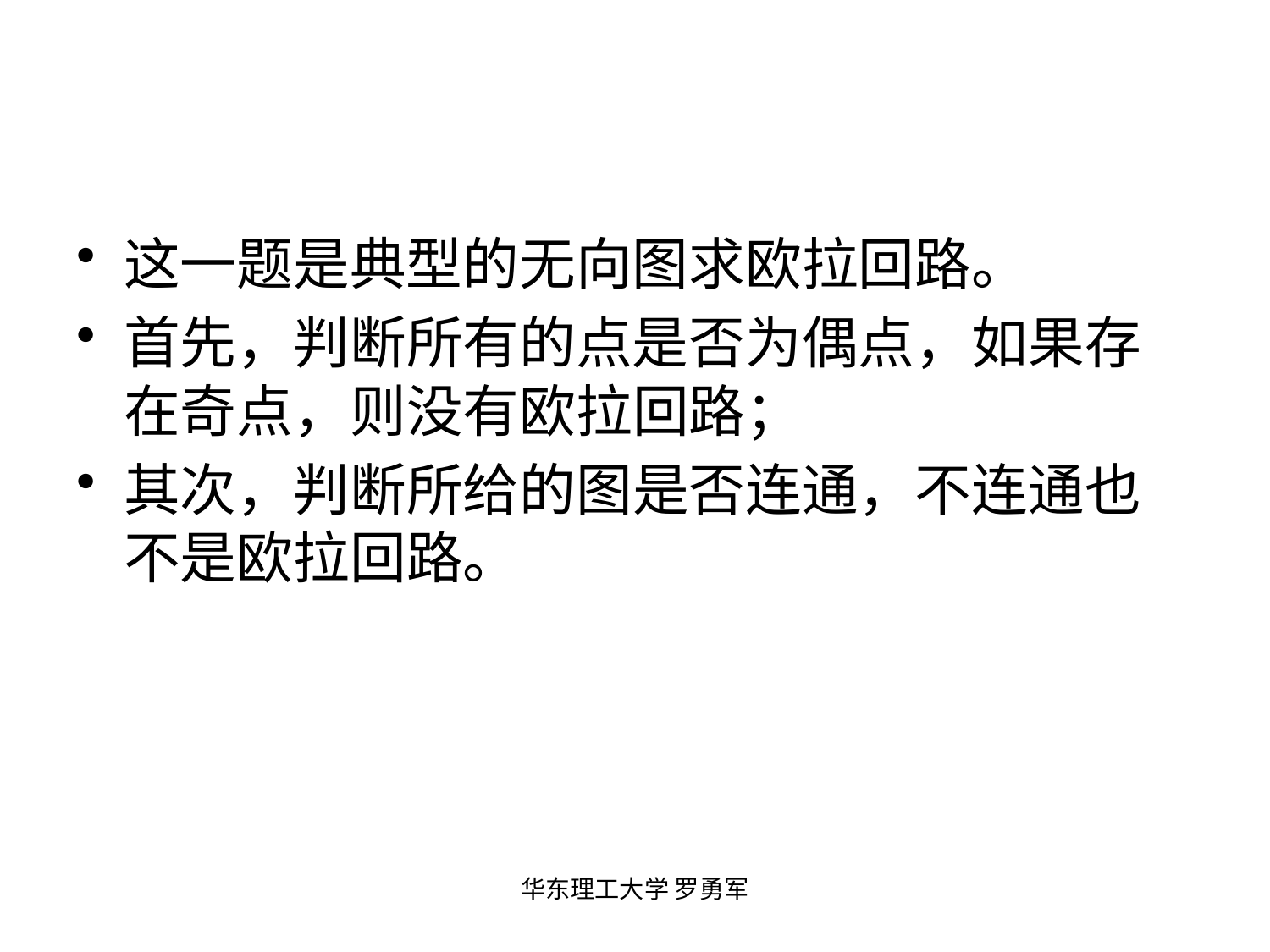

这一题是典型的无向图求欧拉回路。
首先，判断所有的点是否为偶点，如果存在奇点，则没有欧拉回路；
其次，判断所给的图是否连通，不连通也不是欧拉回路。

华东理工大学 罗勇军